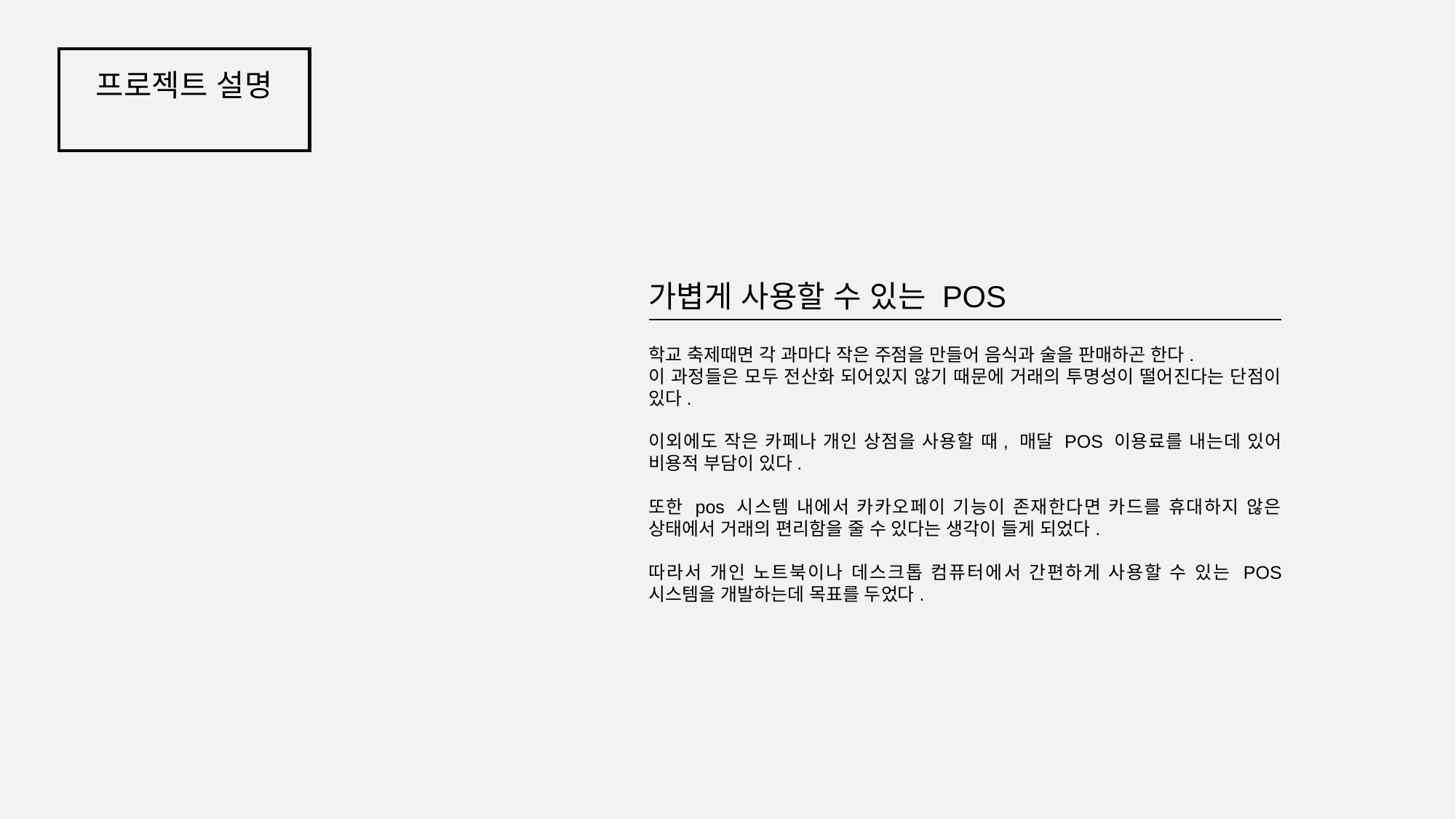

프로젝트 설명
가볍게 사용할 수 있는 POS
학교 축제때면 각 과마다 작은 주점을 만들어 음식과 술을 판매하곤 한다.
이 과정들은 모두 전산화 되어있지 않기 때문에 거래의 투명성이 떨어진다는 단점이 있다.

이외에도 작은 카페나 개인 상점을 사용할 때, 매달 POS 이용료를 내는데 있어 비용적 부담이 있다.

또한 pos 시스템 내에서 카카오페이 기능이 존재한다면 카드를 휴대하지 않은 상태에서 거래의 편리함을 줄 수 있다는 생각이 들게 되었다.

따라서 개인 노트북이나 데스크톱 컴퓨터에서 간편하게 사용할 수 있는 POS 시스템을 개발하는데 목표를 두었다.